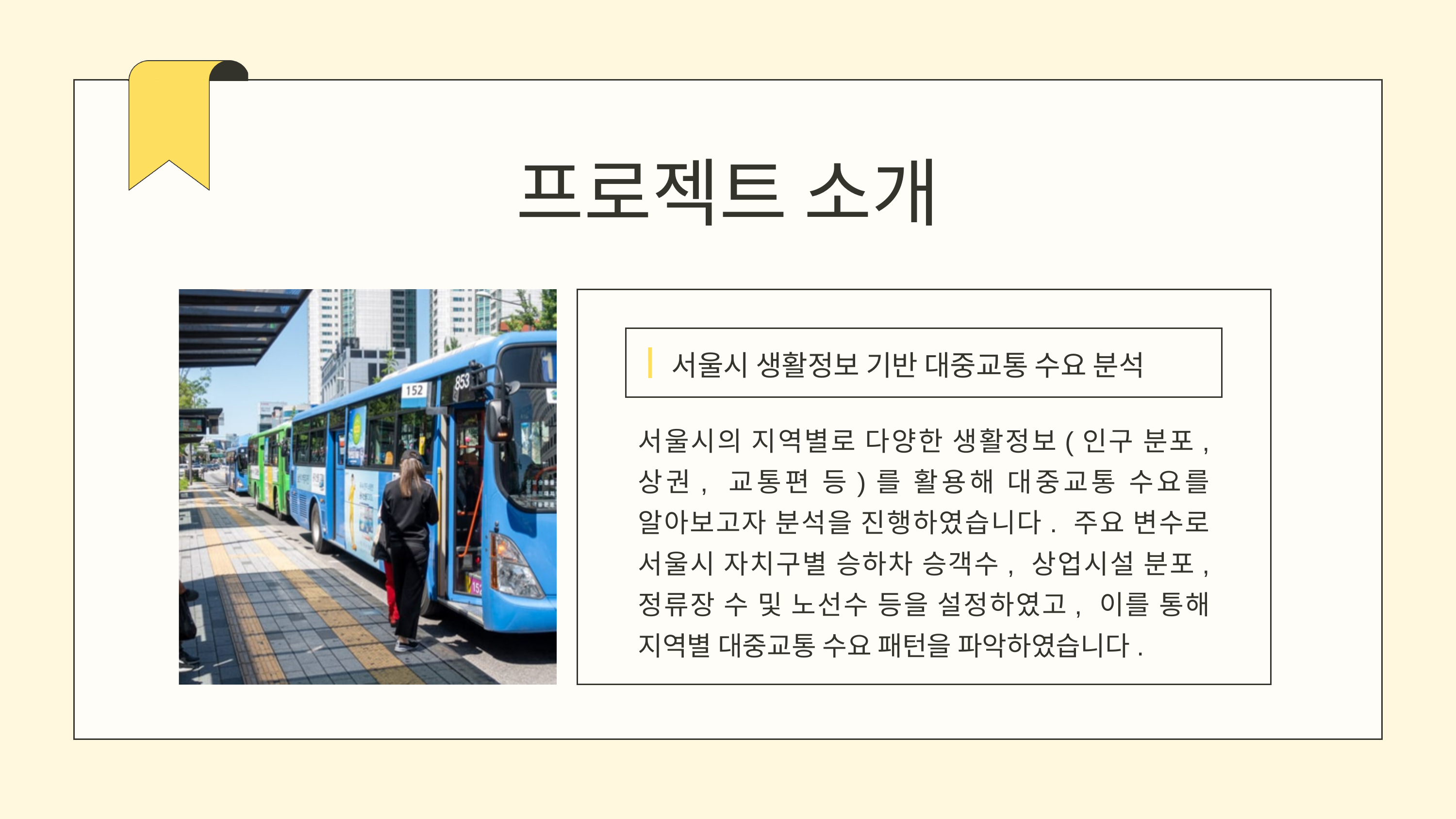

프로젝트 소개

서울시 생활정보 기반 대중교통 수요 분석

서울시의 지역별로 다양한 생활정보(인구 분포, 상권, 교통편 등)를 활용해 대중교통 수요를 알아보고자 분석을 진행하였습니다. 주요 변수로 서울시 자치구별 승하차 승객수, 상업시설 분포, 정류장 수 및 노선수 등을 설정하였고, 이를 통해 지역별 대중교통 수요 패턴을 파악하였습니다.